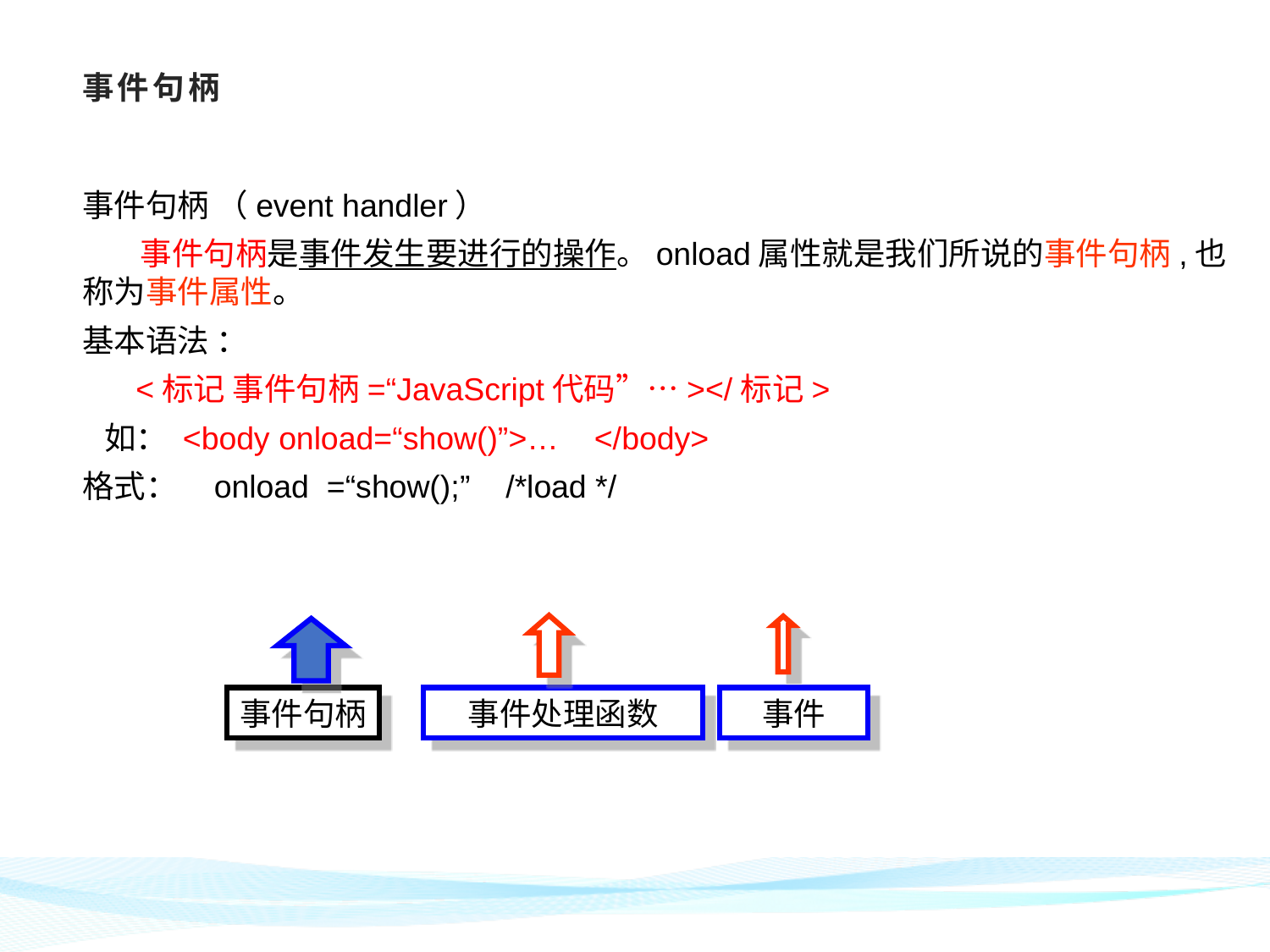

# 事件句柄
事件句柄 （event handler）
       事件句柄是事件发生要进行的操作。onload属性就是我们所说的事件句柄,也称为事件属性。
基本语法 ：
      <标记 事件句柄=“JavaScript代码”…></标记>
  如： <body onload=“show()”>…    </body>
格式：    onload  =“show();”    /*load */

事件处理函数

事件

事件句柄